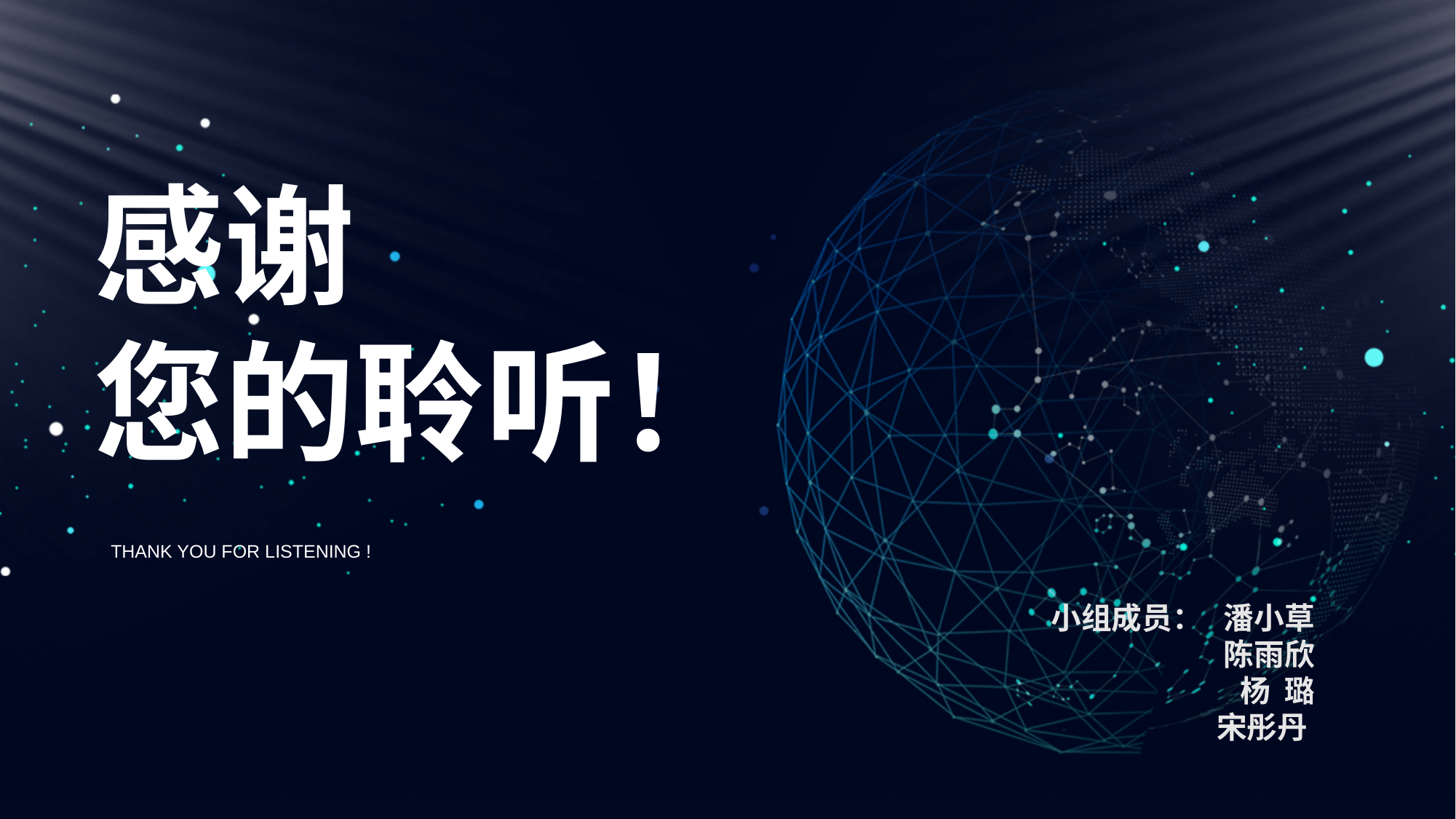

感谢
您的聆听！
thank you for listening !
       小组成员：   潘小草
           陈雨欣
            杨  璐
            宋彤丹